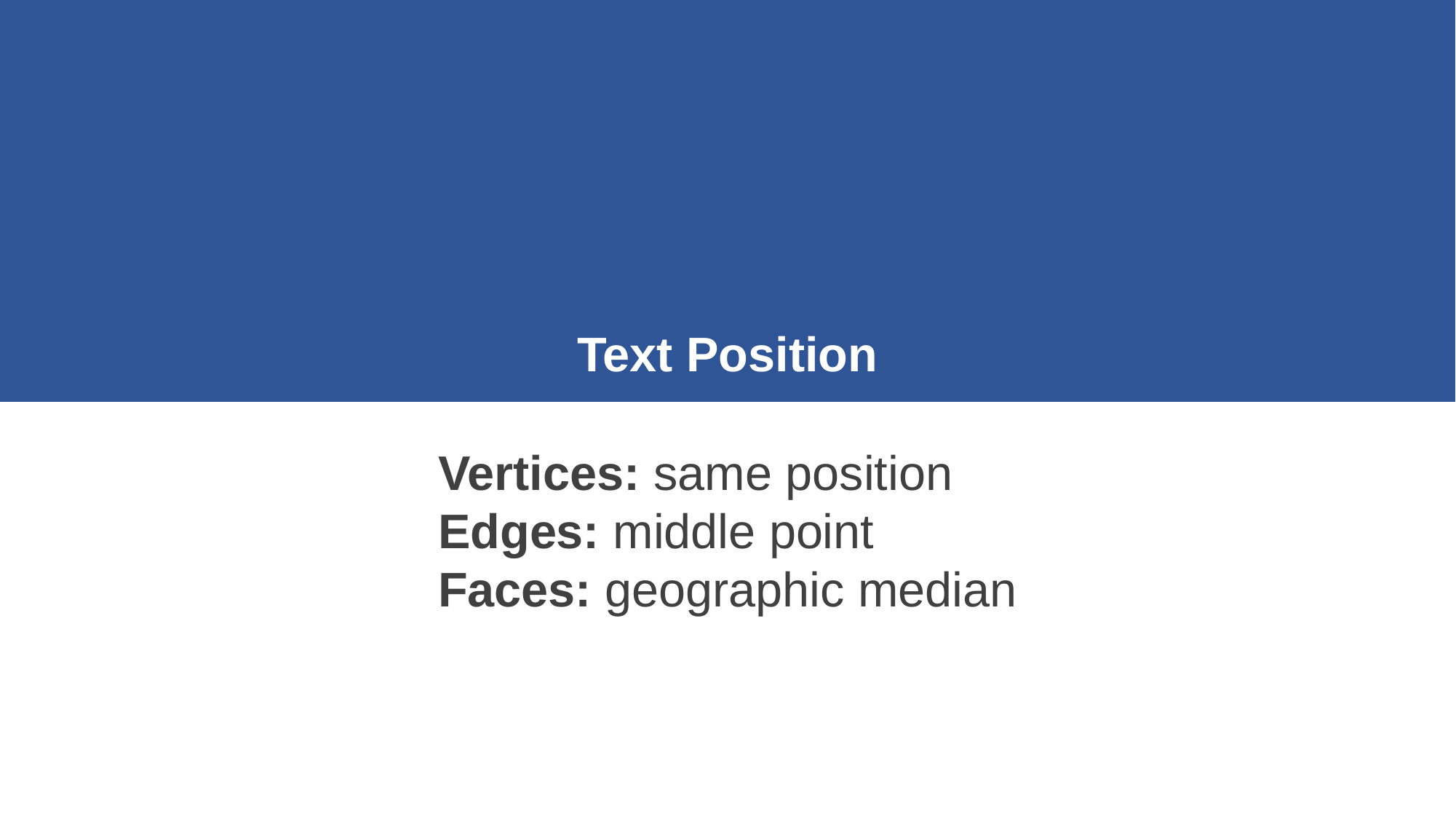

这可能是因为
Text Position

Vertices: same position
Edges: middle point
Faces: geographic median